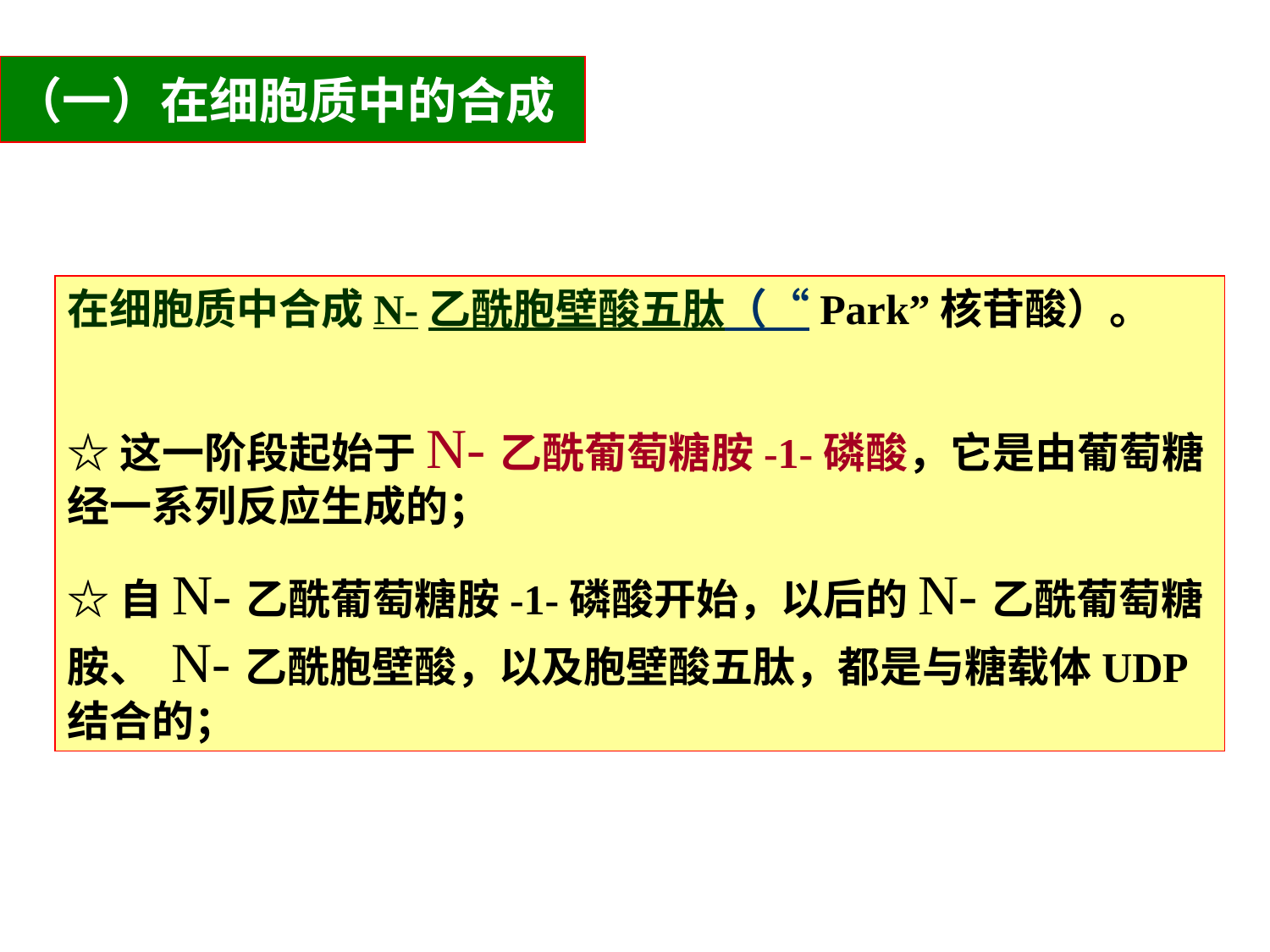

（一）在细胞质中的合成
在细胞质中合成N-乙酰胞壁酸五肽（“Park”核苷酸）。
☆这一阶段起始于N-乙酰葡萄糖胺-1-磷酸，它是由葡萄糖经一系列反应生成的；
☆自N-乙酰葡萄糖胺-1-磷酸开始，以后的N-乙酰葡萄糖胺、 N-乙酰胞壁酸，以及胞壁酸五肽，都是与糖载体UDP结合的；